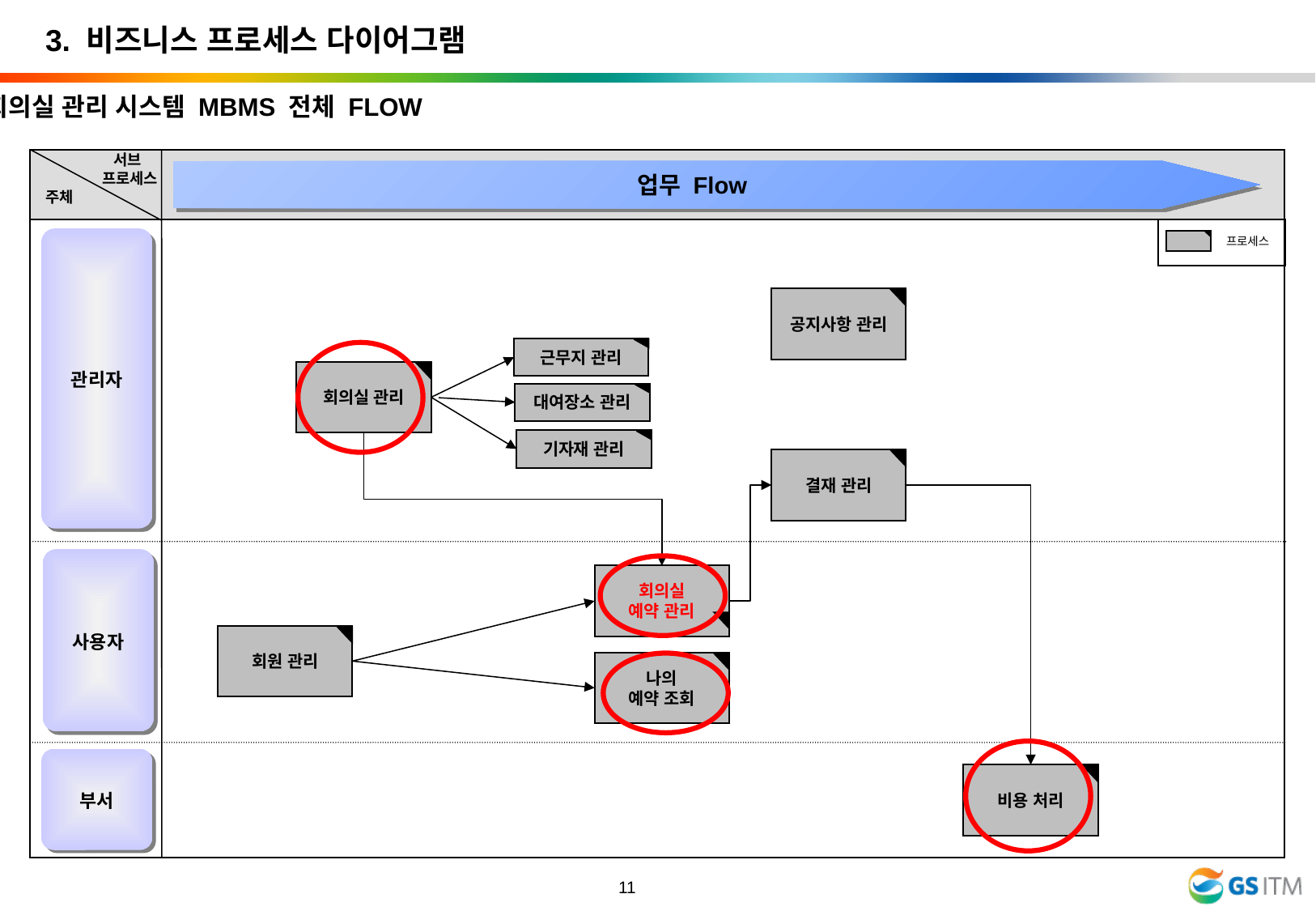

3. 비즈니스 프로세스 다이어그램
회의실 관리 시스템 MBMS 전체 FLOW
서브
프로세스

업무 Flow
주체

관리자

프로세스
공지사항 관리

근무지 관리

회의실 관리

대여장소 관리

기자재 관리

결재 관리

사용자

회의실
예약 관리

회원 관리

나의
예약 조회

부서
비용 처리